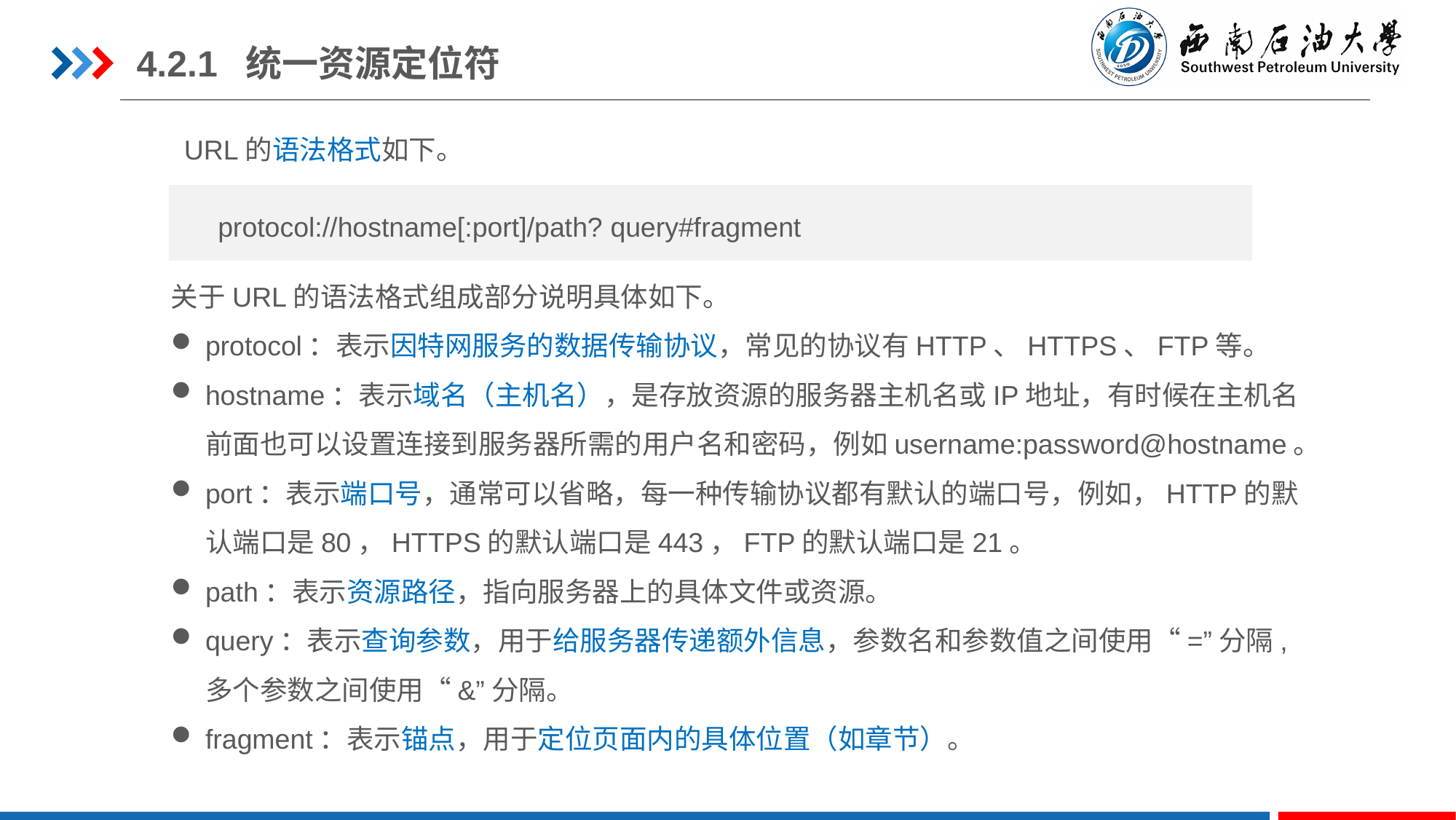

4.2.1	统一资源定位符
URL的语法格式如下。

protocol://hostname[:port]/path? query#fragment
关于URL的语法格式组成部分说明具体如下。
protocol：表示因特网服务的数据传输协议，常见的协议有HTTP、HTTPS、FTP等。
hostname：表示域名（主机名），是存放资源的服务器主机名或IP地址，有时候在主机名前面也可以设置连接到服务器所需的用户名和密码，例如username:password@hostname。
port：表示端口号，通常可以省略，每一种传输协议都有默认的端口号，例如，HTTP的默认端口是80，HTTPS的默认端口是443，FTP的默认端口是21。
path：表示资源路径，指向服务器上的具体文件或资源。
query：表示查询参数，用于给服务器传递额外信息，参数名和参数值之间使用“=”分隔,多个参数之间使用“&”分隔。
fragment：表示锚点，用于定位页面内的具体位置（如章节）。